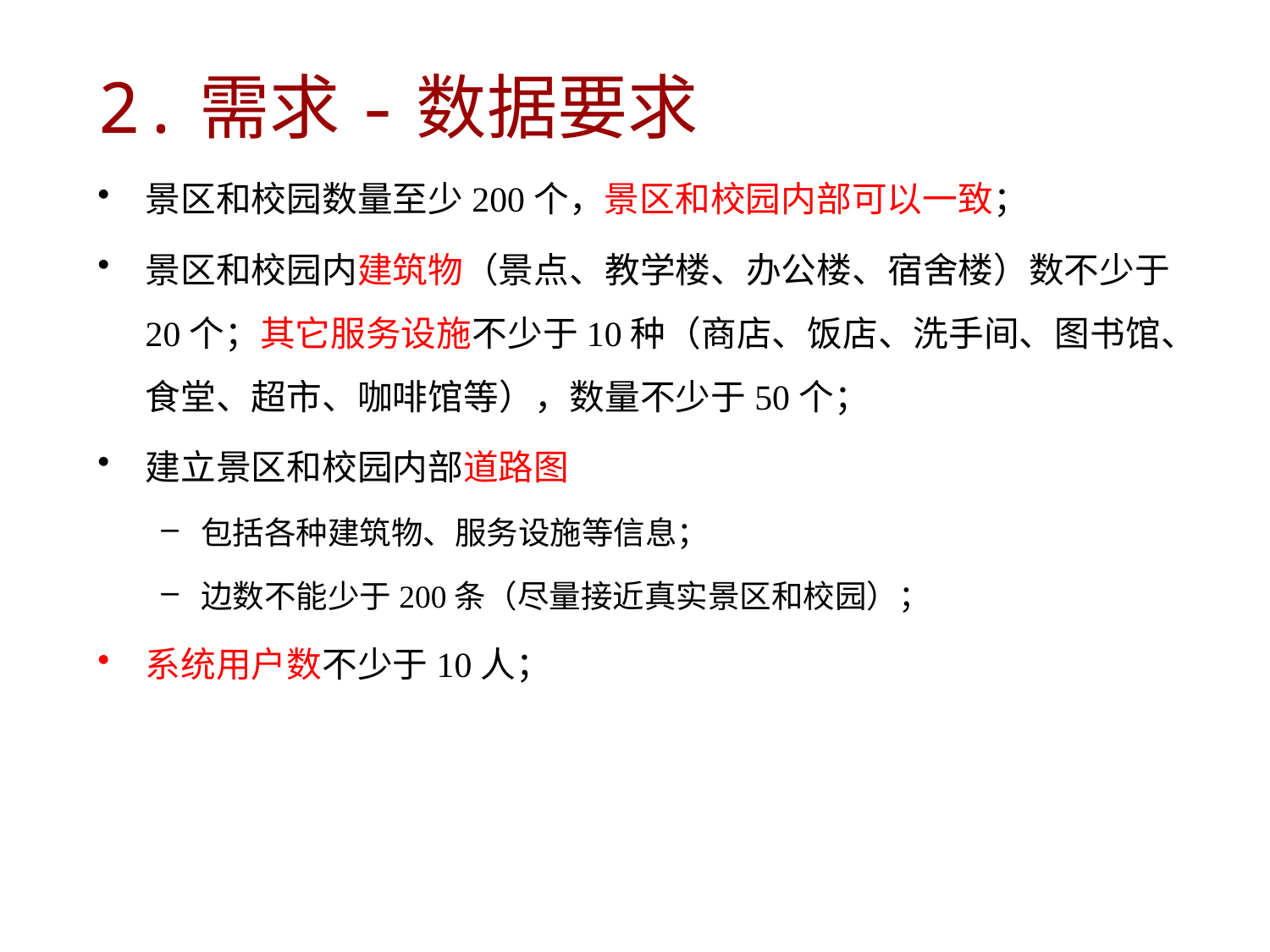

2.需求-数据要求
景区和校园数量至少200个，景区和校园内部可以一致；
景区和校园内建筑物（景点、教学楼、办公楼、宿舍楼）数不少于20个；其它服务设施不少于10种（商店、饭店、洗手间、图书馆、食堂、超市、咖啡馆等），数量不少于50个；
建立景区和校园内部道路图
包括各种建筑物、服务设施等信息；
边数不能少于200条（尽量接近真实景区和校园）；
系统用户数不少于10人；